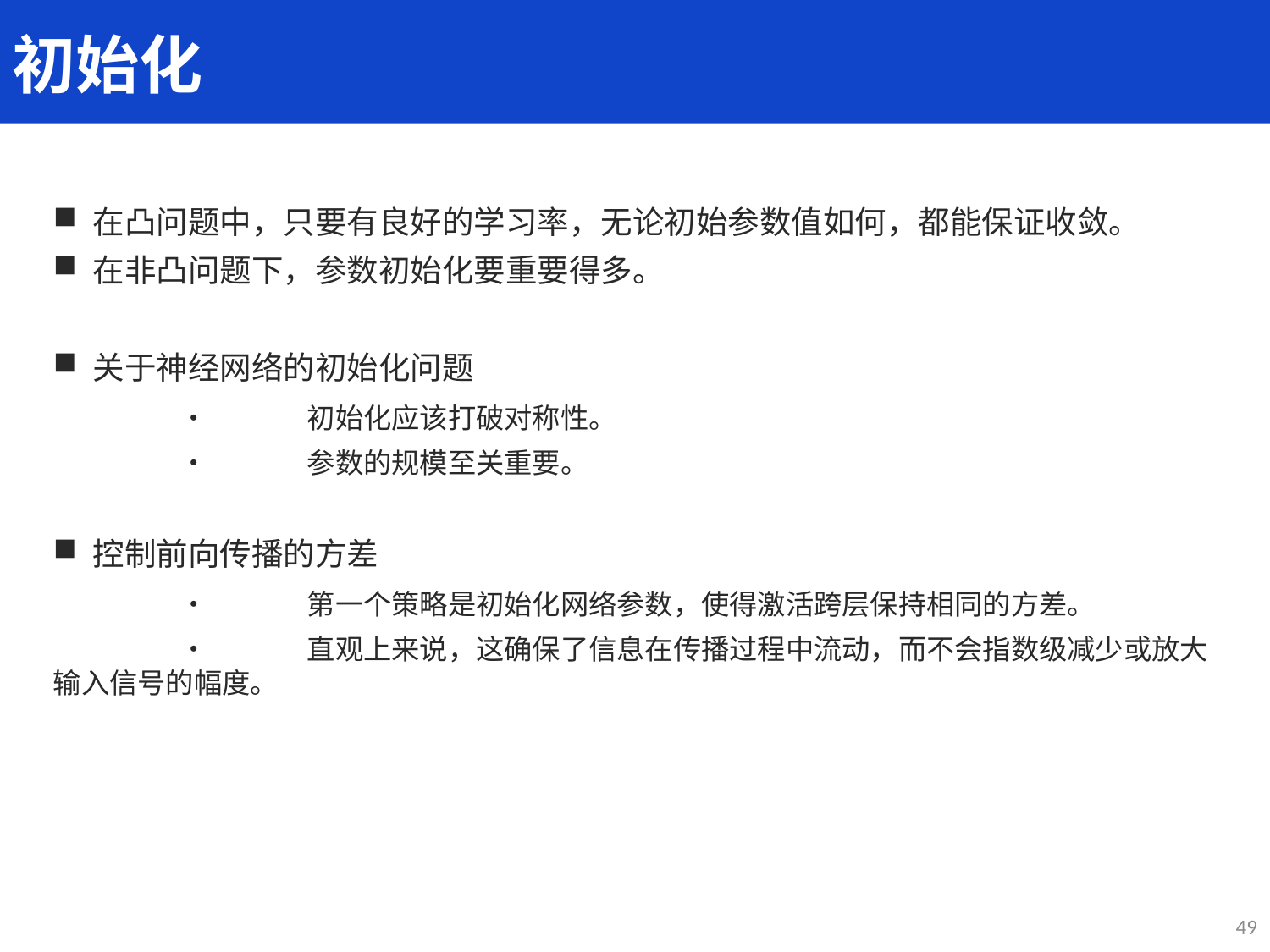

初始化

在凸问题中，只要有良好的学习率，无论初始参数值如何，都能保证收敛。
在非凸问题下，参数初始化要重要得多。

关于神经网络的初始化问题
	•	初始化应该打破对称性。
	•	参数的规模至关重要。

控制前向传播的方差
	•	第一个策略是初始化网络参数，使得激活跨层保持相同的方差。
	•	直观上来说，这确保了信息在传播过程中流动，而不会指数级减少或放大输入信号的幅度。

49